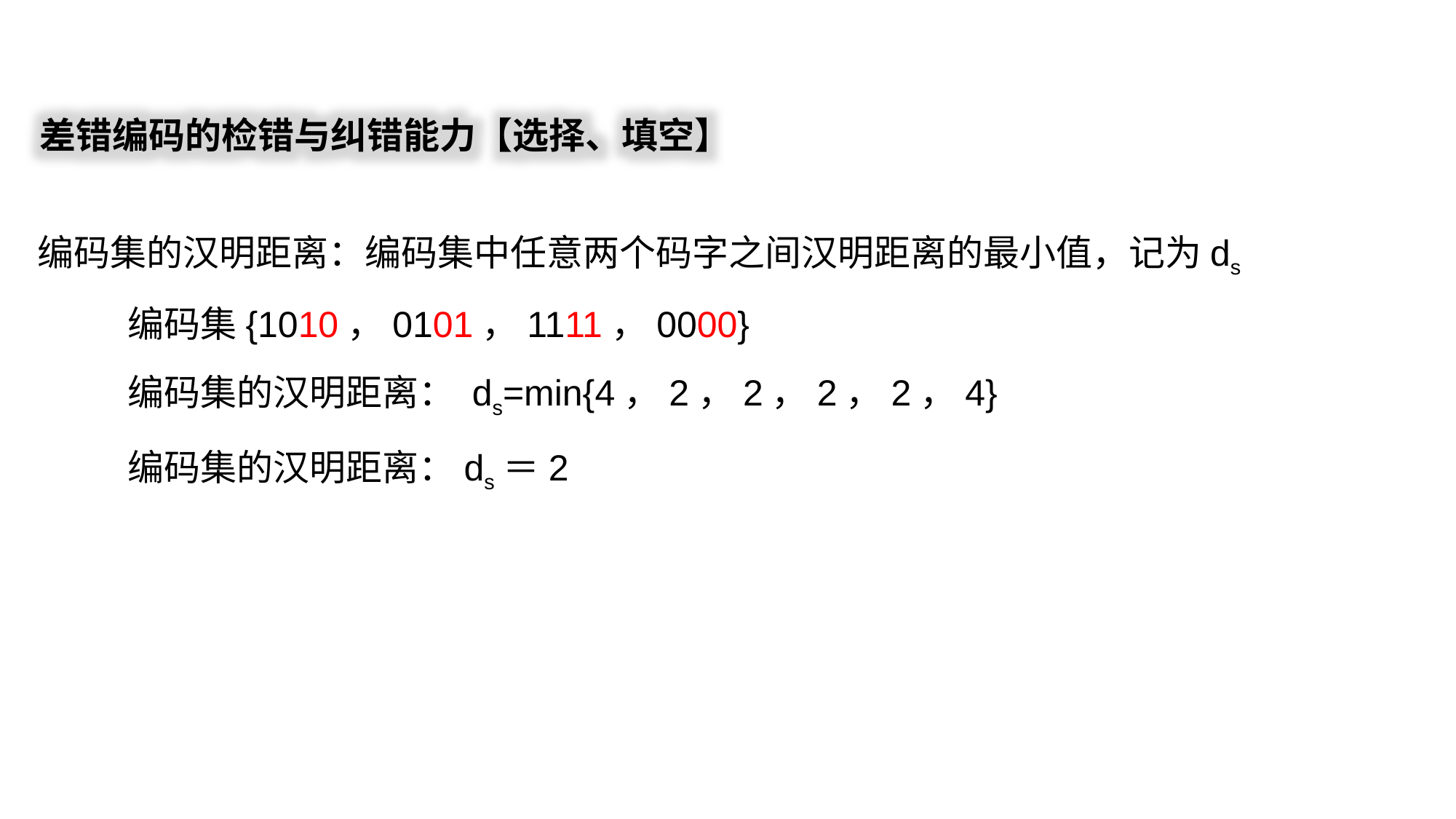

差错编码的检错与纠错能力【选择、填空】
编码集的汉明距离：编码集中任意两个码字之间汉明距离的最小值，记为ds
          编码集{1010，0101，1111，0000}
          编码集的汉明距离： ds=min{4，2，2，2，2，4}
          编码集的汉明距离：ds＝2